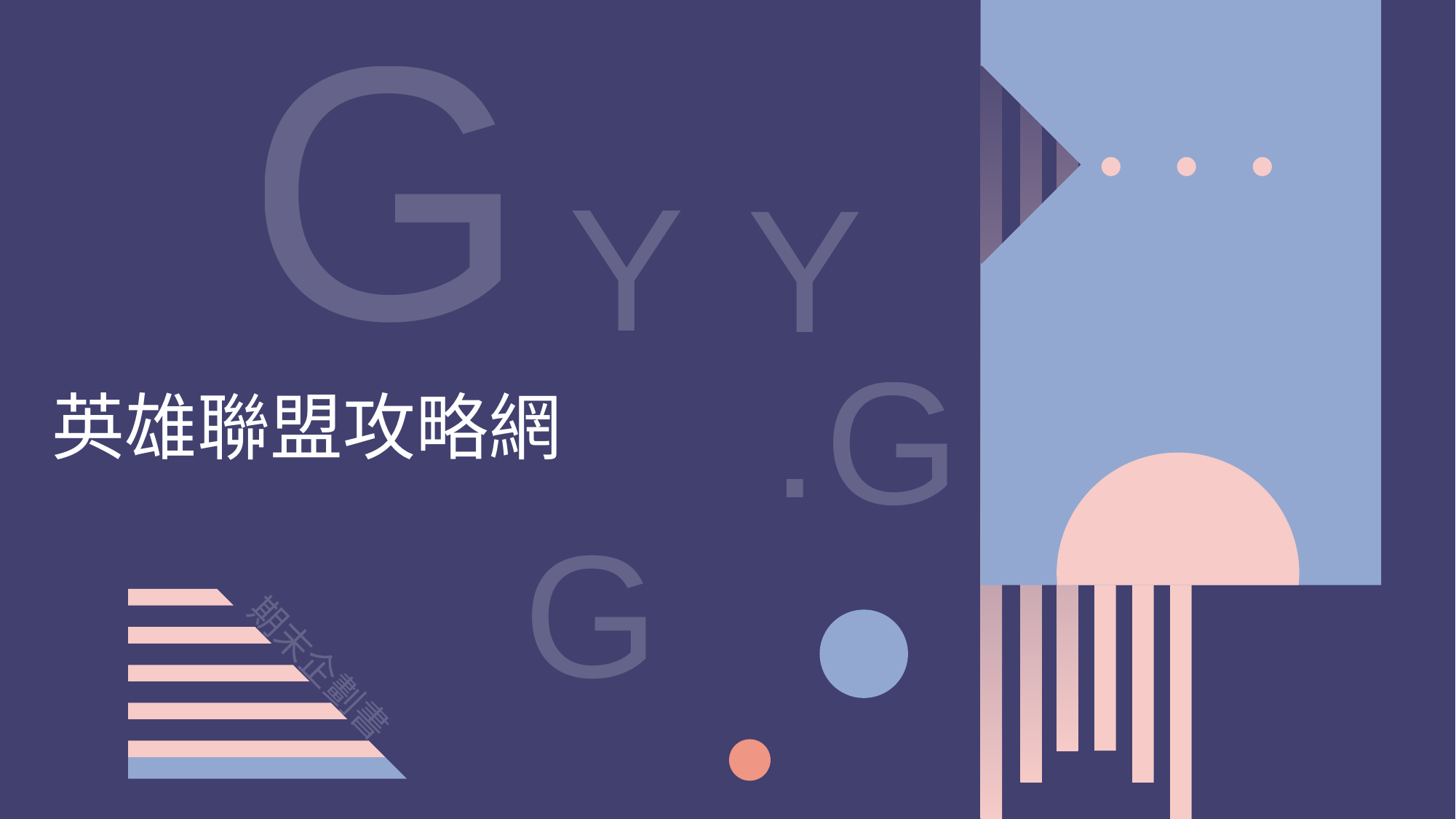

G

Y
Y

107590005 莊　永
107590006 柯承亨
107590007 劉恒育
107590028 莊　禹
.
G
英雄聯盟攻略網

G

期末企劃書